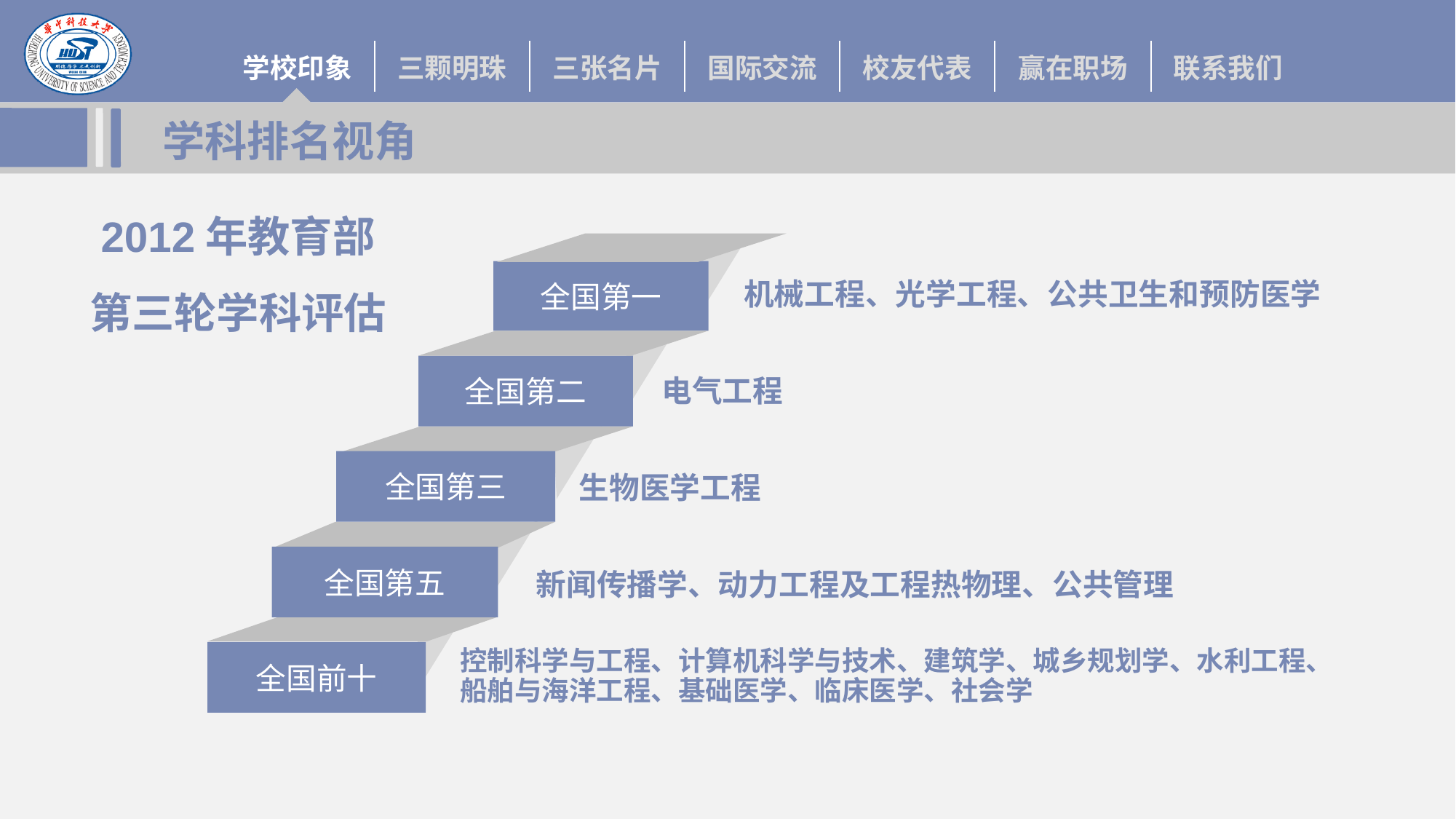

# 学科排名视角
2012年教育部
第三轮学科评估

全国第一
机械工程、光学工程、公共卫生和预防医学

全国第二
电气工程

全国第三
生物医学工程

全国第五
新闻传播学、动力工程及工程热物理、公共管理

全国前十
控制科学与工程、计算机科学与技术、建筑学、城乡规划学、水利工程、船舶与海洋工程、基础医学、临床医学、社会学